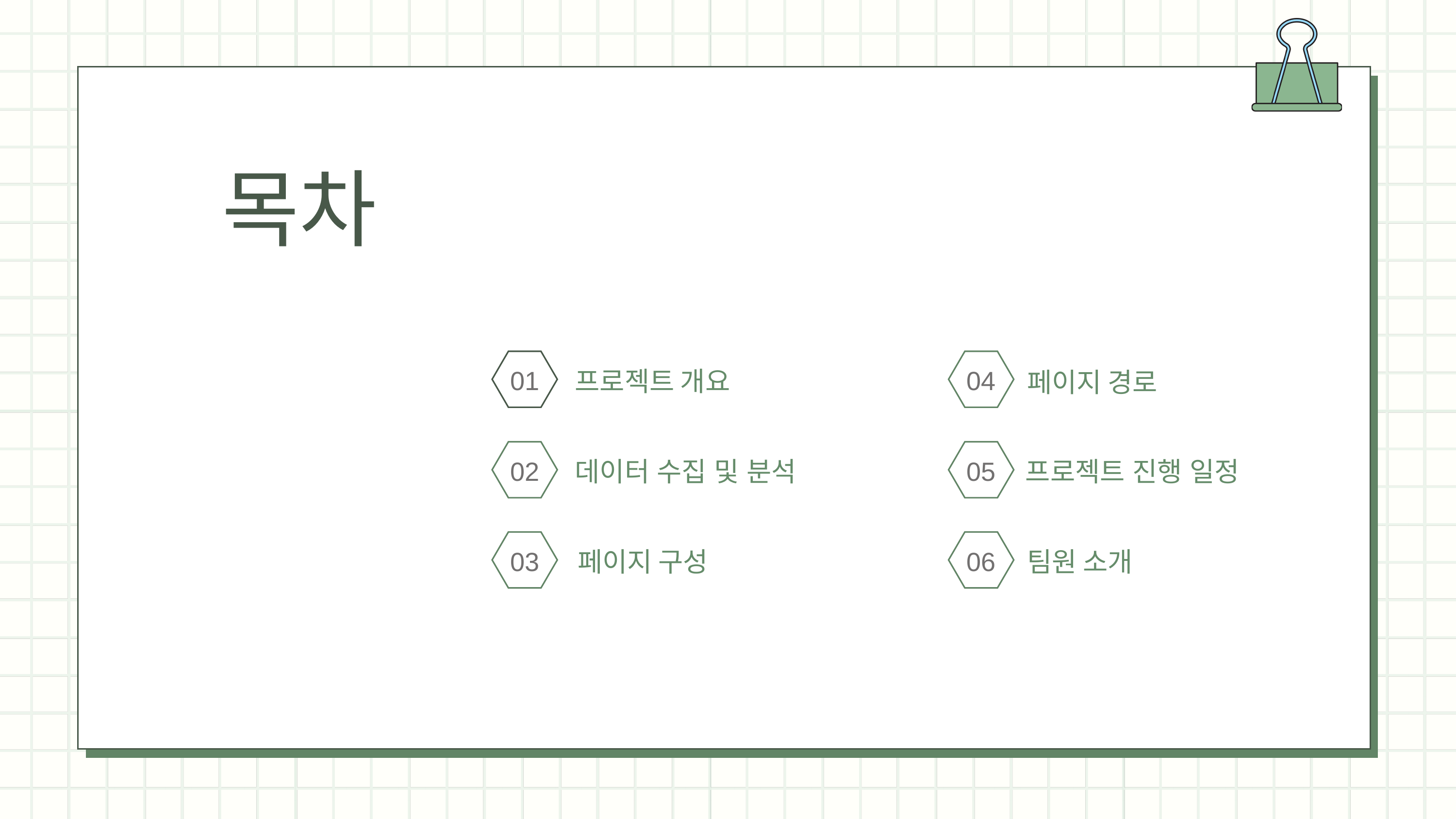

목차

01

04
프로젝트 개요
페이지 경로

02

05
데이터 수집 및 분석
프로젝트 진행 일정

03

06
페이지 구성
팀원 소개